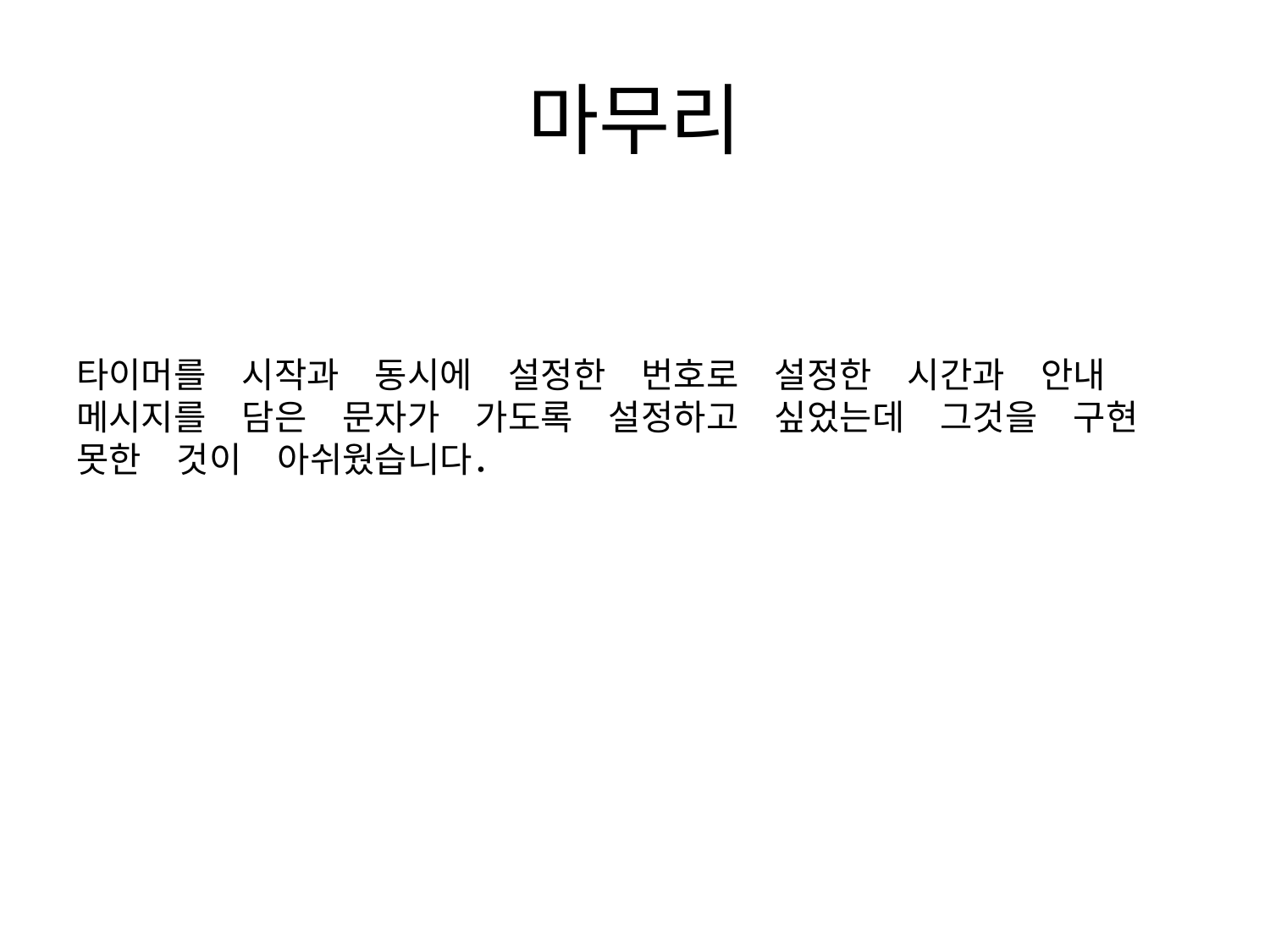

# 마무리

타이머를　시작과　동시에　설정한　번호로　설정한　시간과　안내　메시지를　담은　문자가　가도록　설정하고　싶었는데　그것을　구현　못한　것이　아쉬웠습니다．